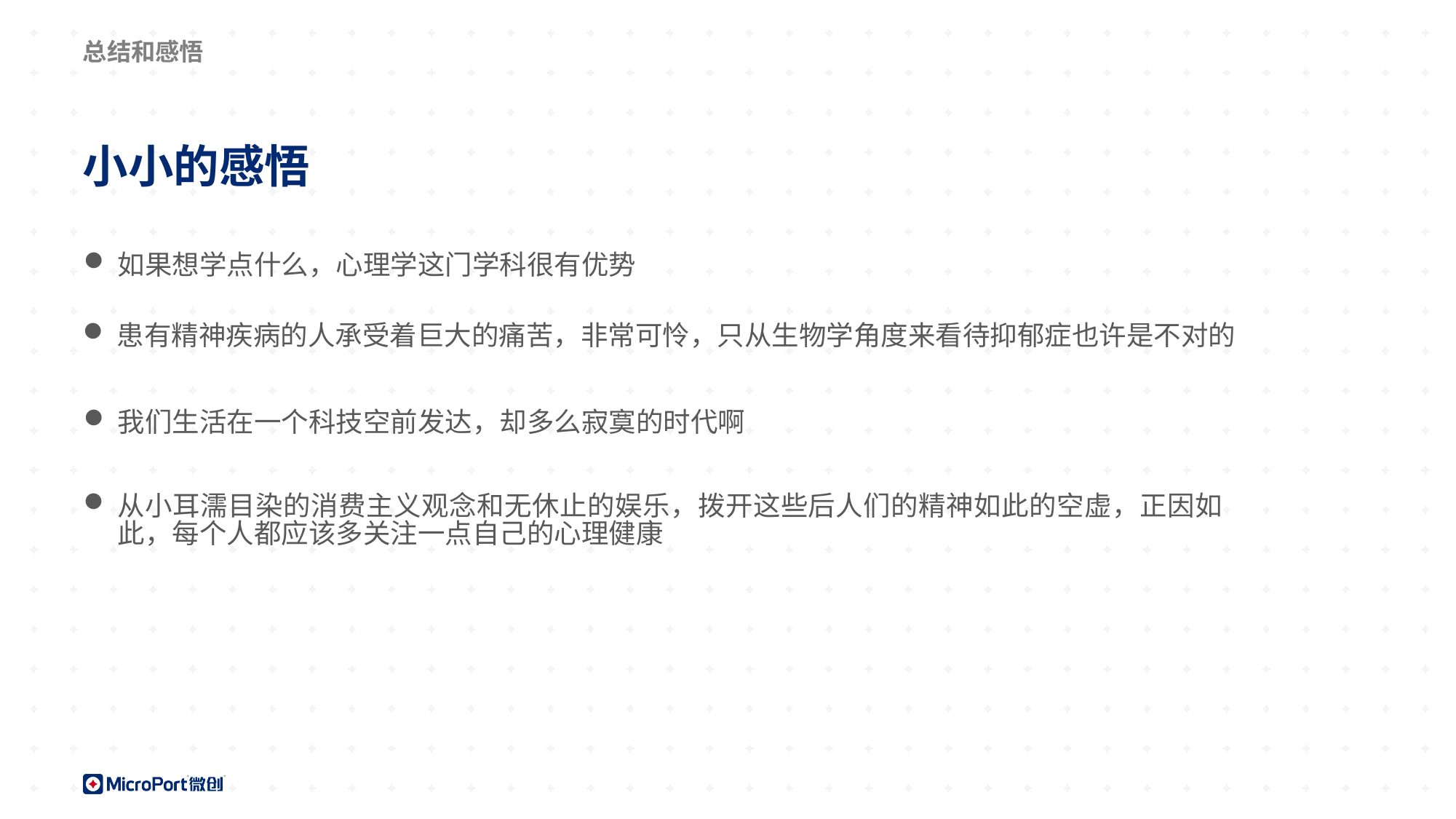

# 总结和感悟
小小的感悟
如果想学点什么，心理学这门学科很有优势
患有精神疾病的人承受着巨大的痛苦，非常可怜，只从生物学角度来看待抑郁症也许是不对的
我们生活在一个科技空前发达，却多么寂寞的时代啊
从小耳濡目染的消费主义观念和无休止的娱乐，拨开这些后人们的精神如此的空虚，正因如此，每个人都应该多关注一点自己的心理健康